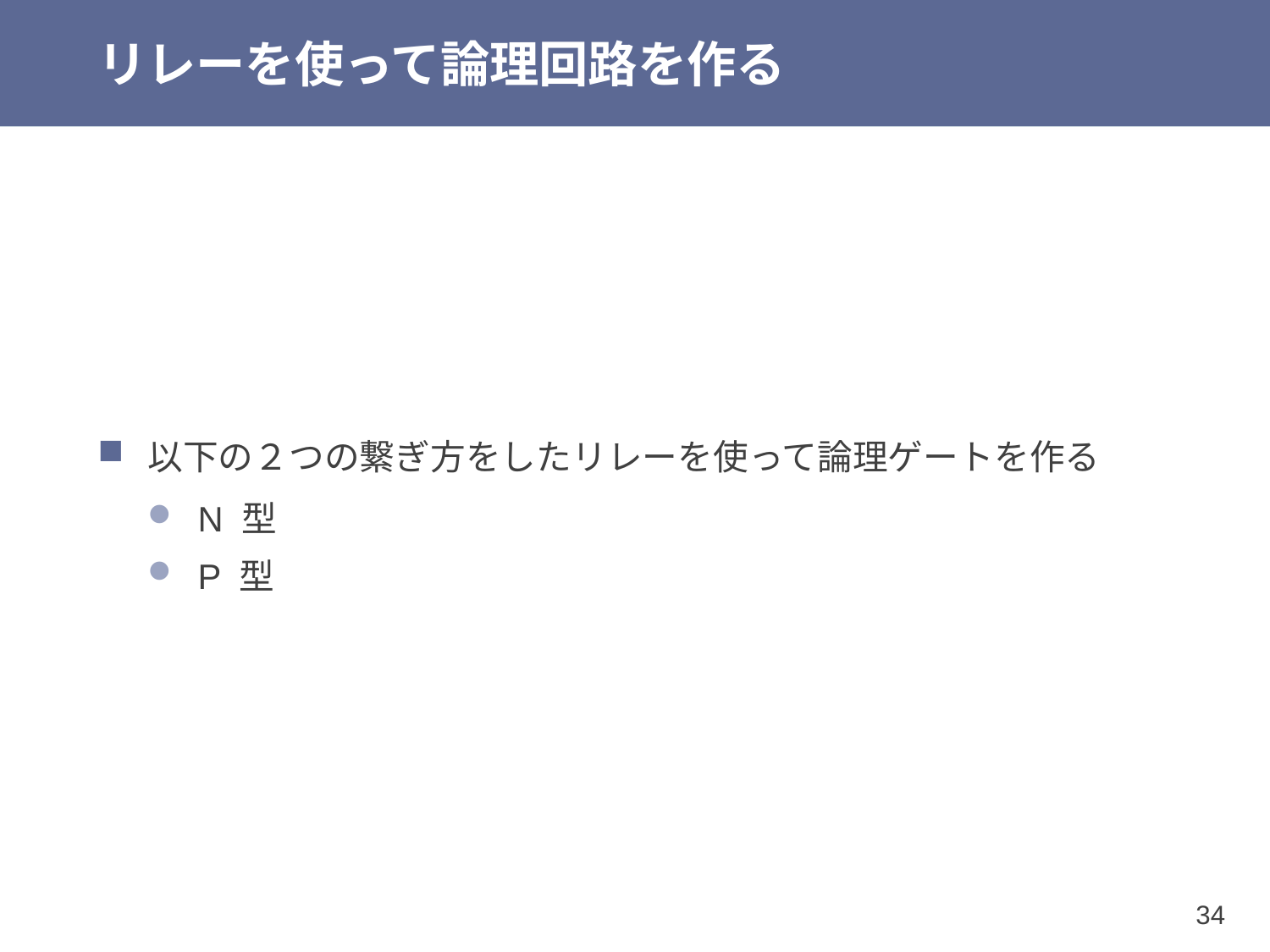

# リレーを使って論理回路を作る
以下の２つの繋ぎ方をしたリレーを使って論理ゲートを作る
N 型
P 型